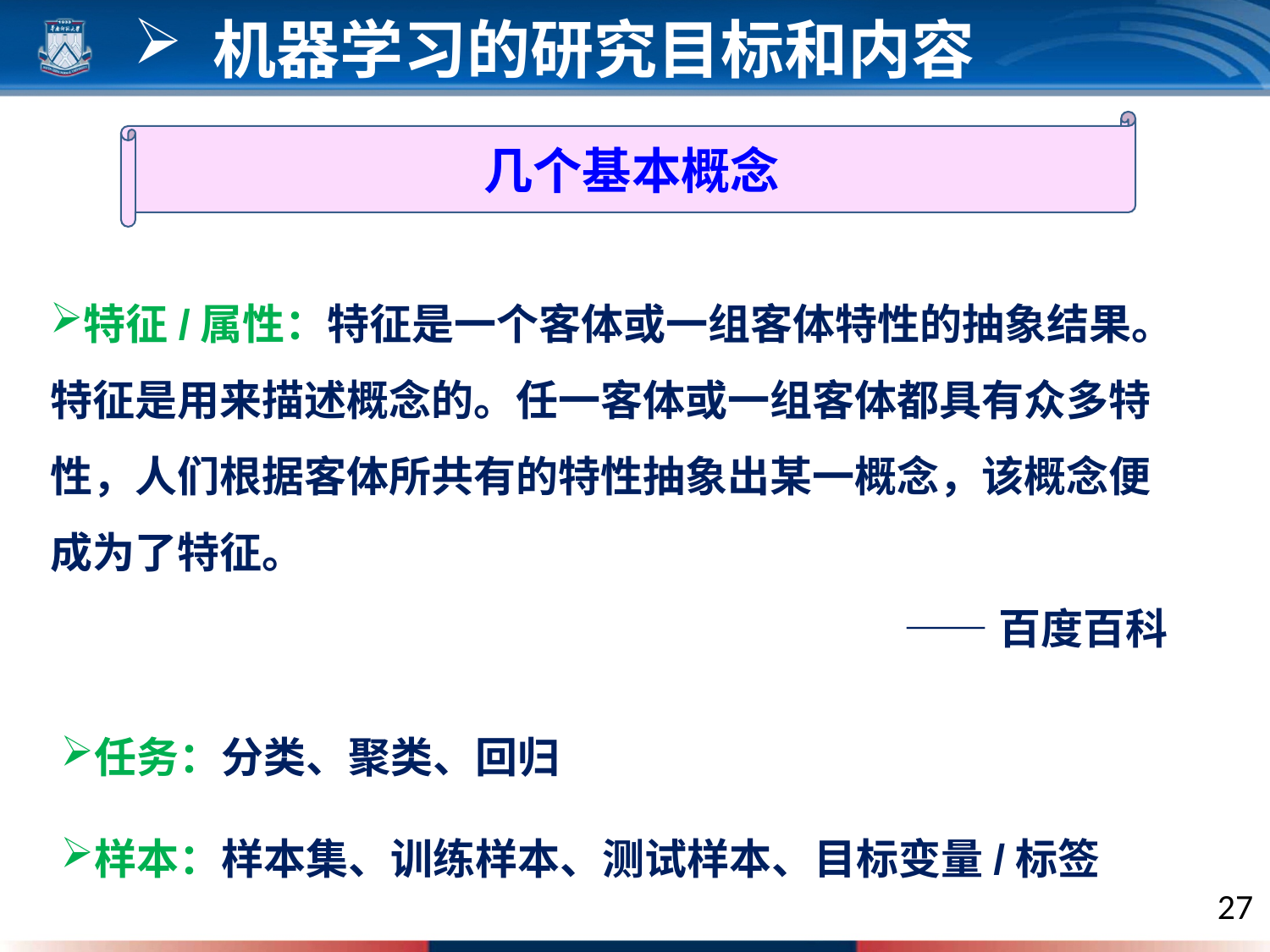

机器学习的研究目标和内容

几个基本概念
特征/属性：特征是一个客体或一组客体特性的抽象结果。特征是用来描述概念的。任一客体或一组客体都具有众多特性，人们根据客体所共有的特性抽象出某一概念，该概念便成为了特征。
——百度百科
任务：分类、聚类、回归
样本：样本集、训练样本、测试样本、目标变量/标签